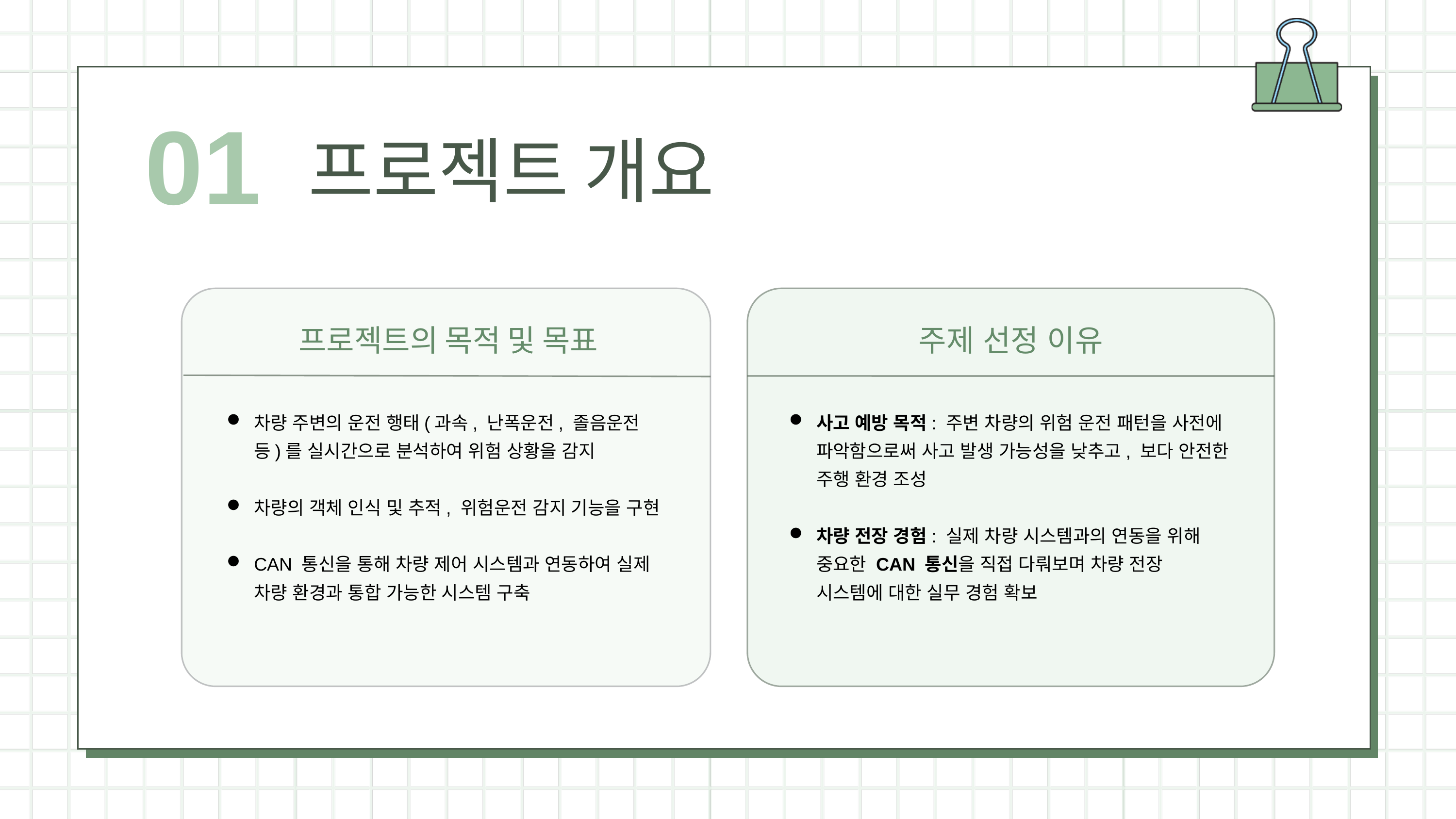

01
프로젝트 개요

프로젝트의 목적 및 목표
주제 선정 이유

차량 주변의 운전 행태(과속, 난폭운전, 졸음운전 등)를 실시간으로 분석하여 위험 상황을 감지

차량의 객체 인식 및 추적, 위험운전 감지 기능을 구현

CAN 통신을 통해 차량 제어 시스템과 연동하여 실제 차량 환경과 통합 가능한 시스템 구축
사고 예방 목적: 주변 차량의 위험 운전 패턴을 사전에 파악함으로써 사고 발생 가능성을 낮추고, 보다 안전한 주행 환경 조성

차량 전장 경험: 실제 차량 시스템과의 연동을 위해 중요한 CAN 통신을 직접 다뤄보며 차량 전장 시스템에 대한 실무 경험 확보